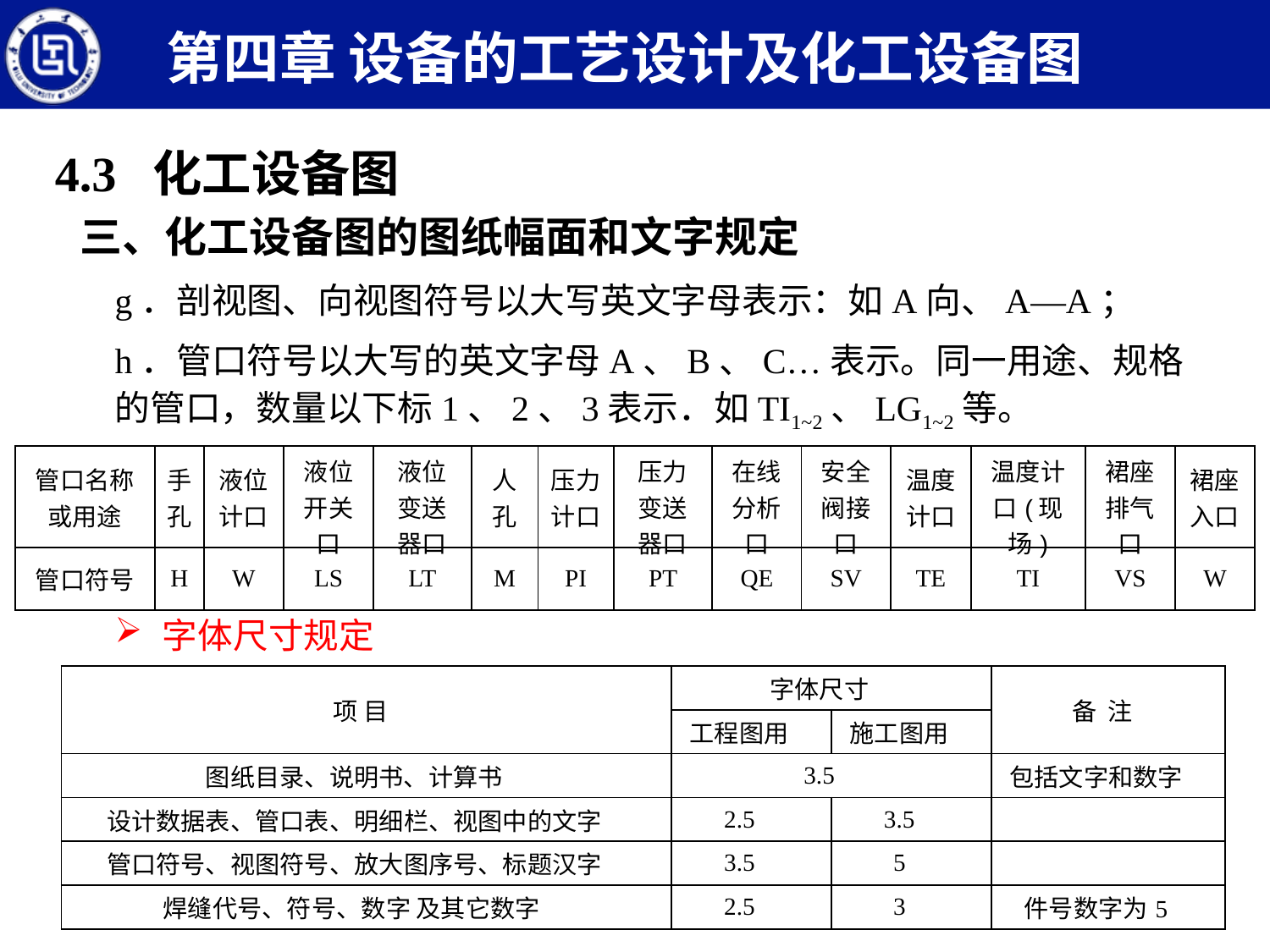

第四章 设备的工艺设计及化工设备图
4.3  化工设备图
三、化工设备图的图纸幅面和文字规定
g．剖视图、向视图符号以大写英文字母表示：如A向、A—A；
h．管口符号以大写的英文字母A、B、C…表示。同一用途、规格的管口，数量以下标1、2、3表示．如TI1~2、LG1~2等。

字体尺寸规定

| 管口名称或用途 | 手孔 | 液位计口 | 液位开关口 | 液位变送器口 | 人孔 | 压力计口 | 压力变送器口 | 在线分析口 | 安全阀接口 | 温度计口 | 温度计口(现场) | 裙座排气口 | 裙座入口 |
| --- | --- | --- | --- | --- | --- | --- | --- | --- | --- | --- | --- | --- | --- |
| 管口符号 | H | W | LS | LT | M | PI | PT | QE | SV | TE | TI | VS | W |
| 项 目 | 字体尺寸 |  | 备 注 |
| --- | --- | --- | --- |
|  | 工程图用 | 施工图用 |  |
| 图纸目录、说明书、计算书 | 3.5 |  | 包括文字和数字 |
| 设计数据表、管口表、明细栏、视图中的文字 | 2.5 | 3.5 |  |
| 管口符号、视图符号、放大图序号、标题汉字 | 3.5 | 5 |  |
| 焊缝代号、符号、数字 及其它数字 | 2.5 | 3 | 件号数字为5 |